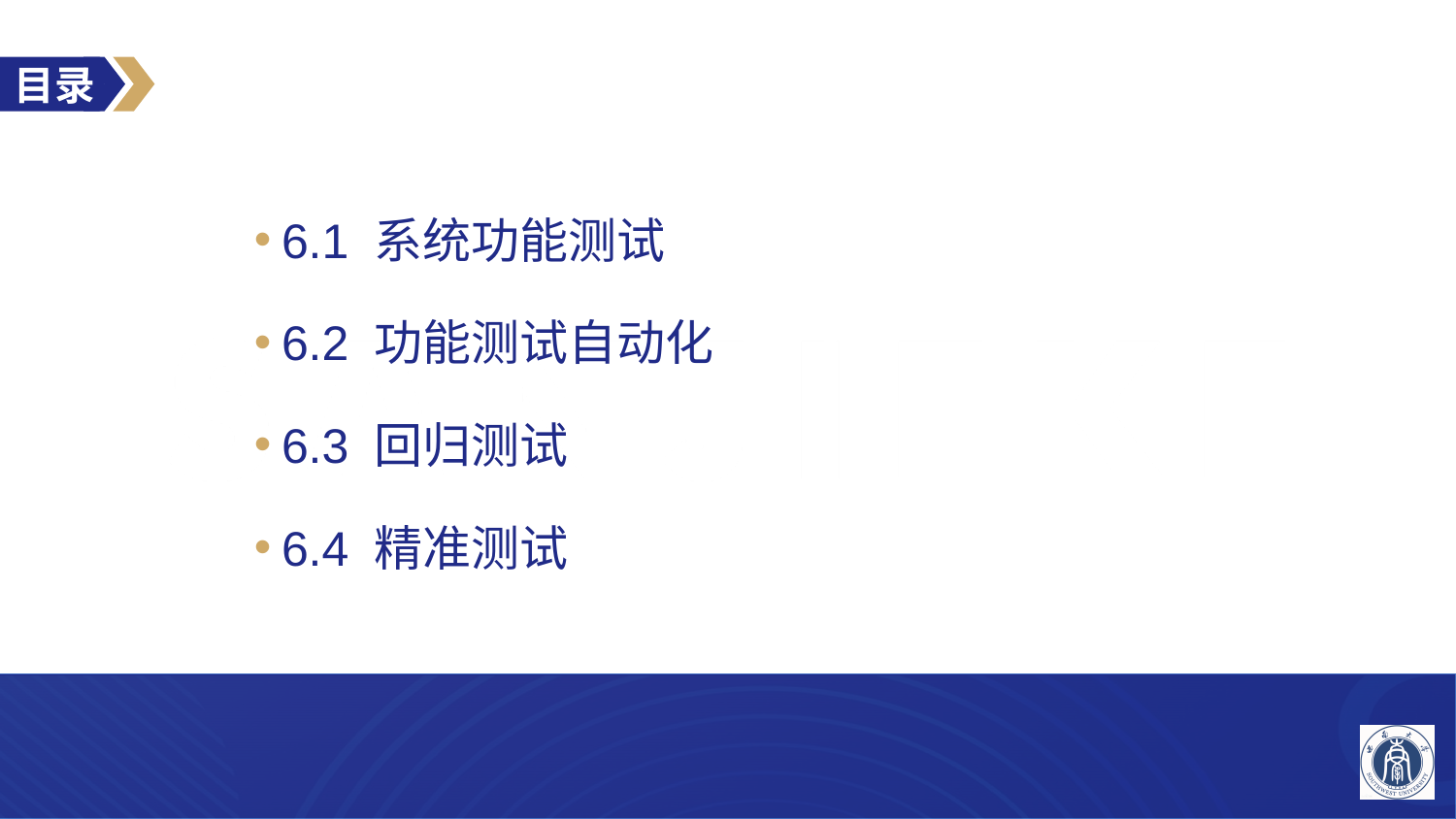

6.1 系统功能测试
6.2 功能测试自动化
6.3 回归测试
6.4 精准测试